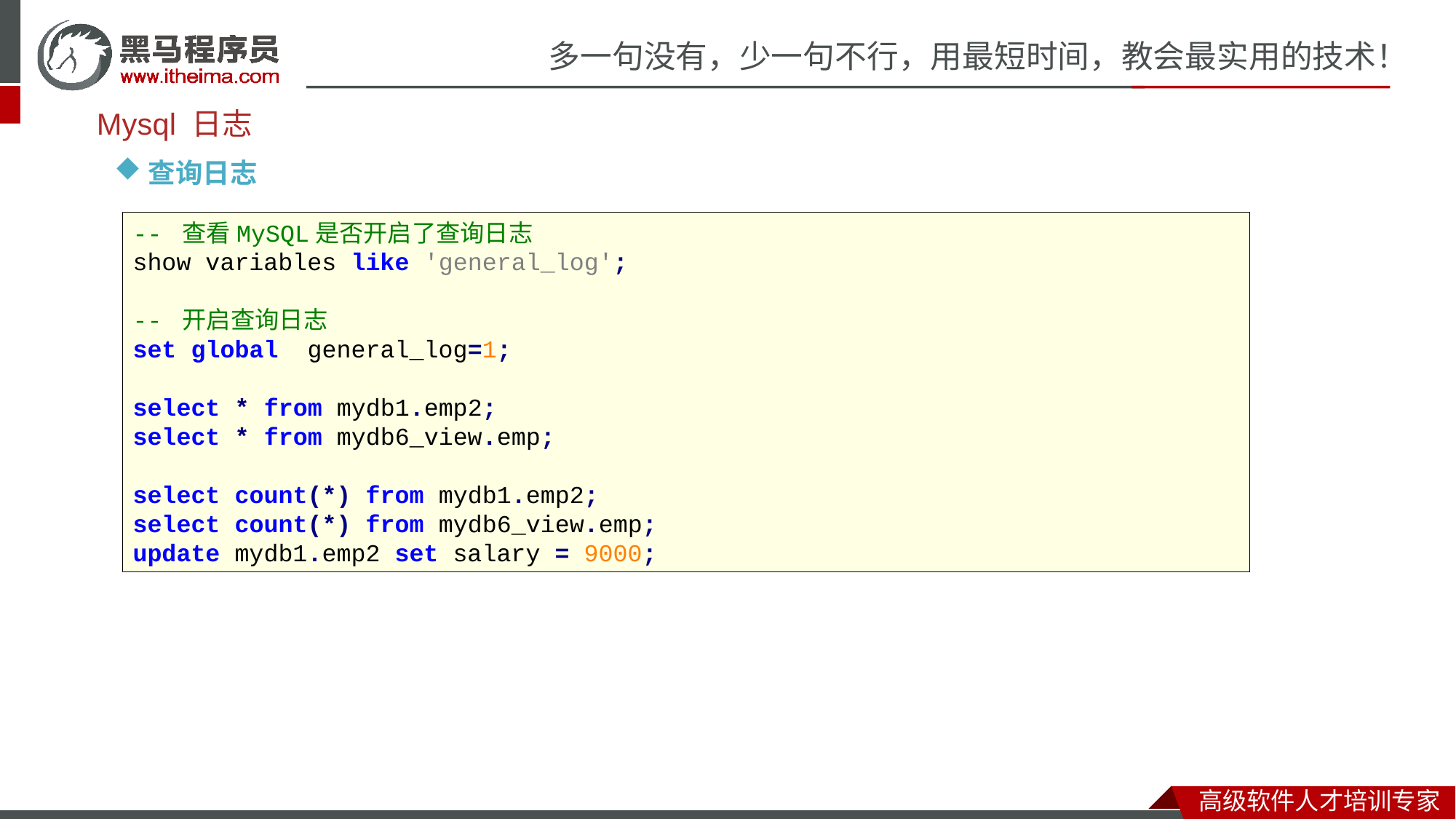

Mysql 日志
查询日志
-- 查看MySQL是否开启了查询日志
show variables like 'general_log';

-- 开启查询日志
set global  general_log=1;

select * from mydb1.emp2;
select * from mydb6_view.emp;

select count(*) from mydb1.emp2;
select count(*) from mydb6_view.emp;
update mydb1.emp2 set salary = 9000;